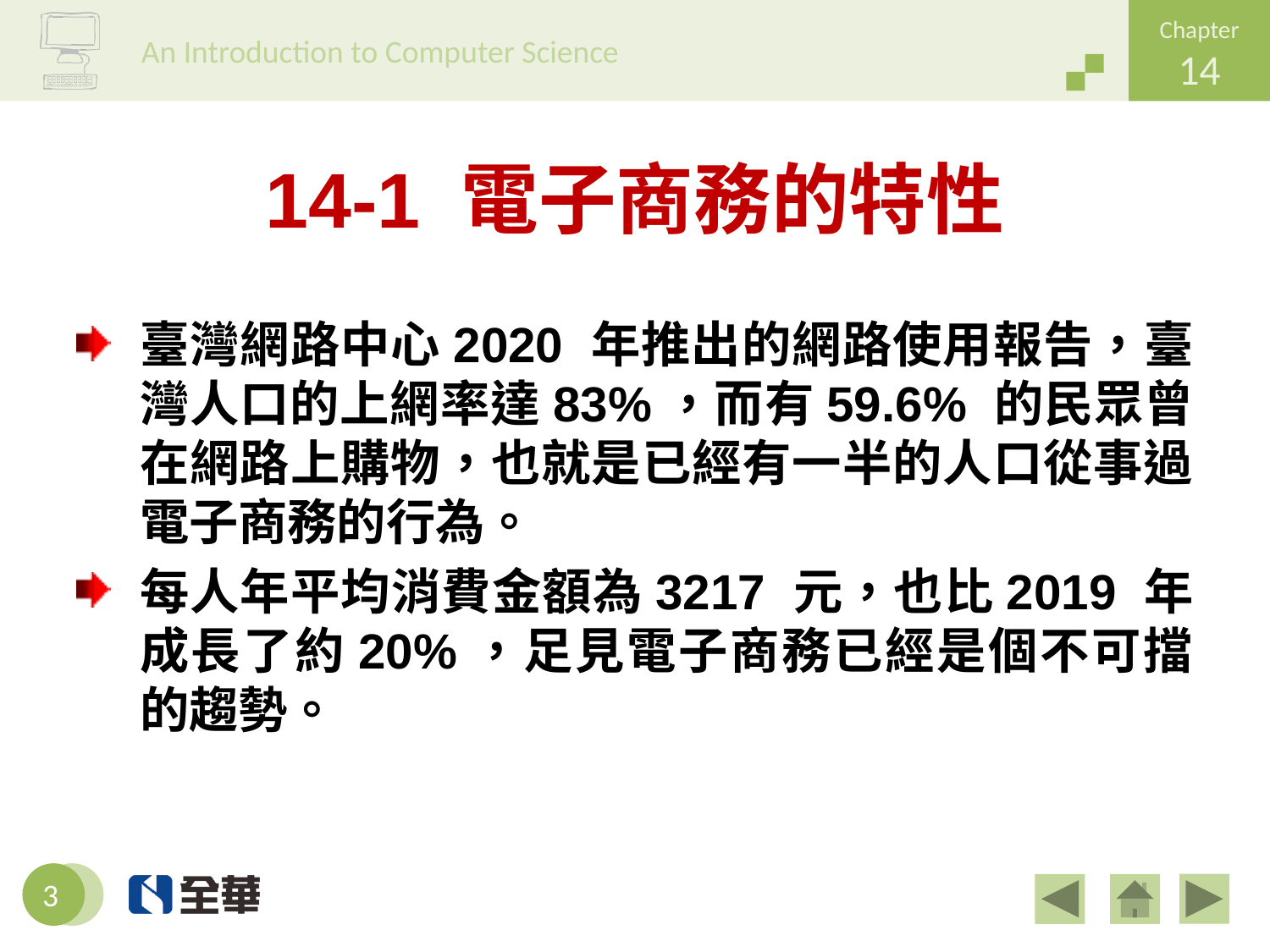

# 14-1 電子商務的特性
臺灣網路中心2020 年推出的網路使用報告，臺灣人口的上網率達83%，而有59.6% 的民眾曾在網路上購物，也就是已經有一半的人口從事過電子商務的行為。
每人年平均消費金額為3217 元，也比2019 年成長了約20%，足見電子商務已經是個不可擋的趨勢。